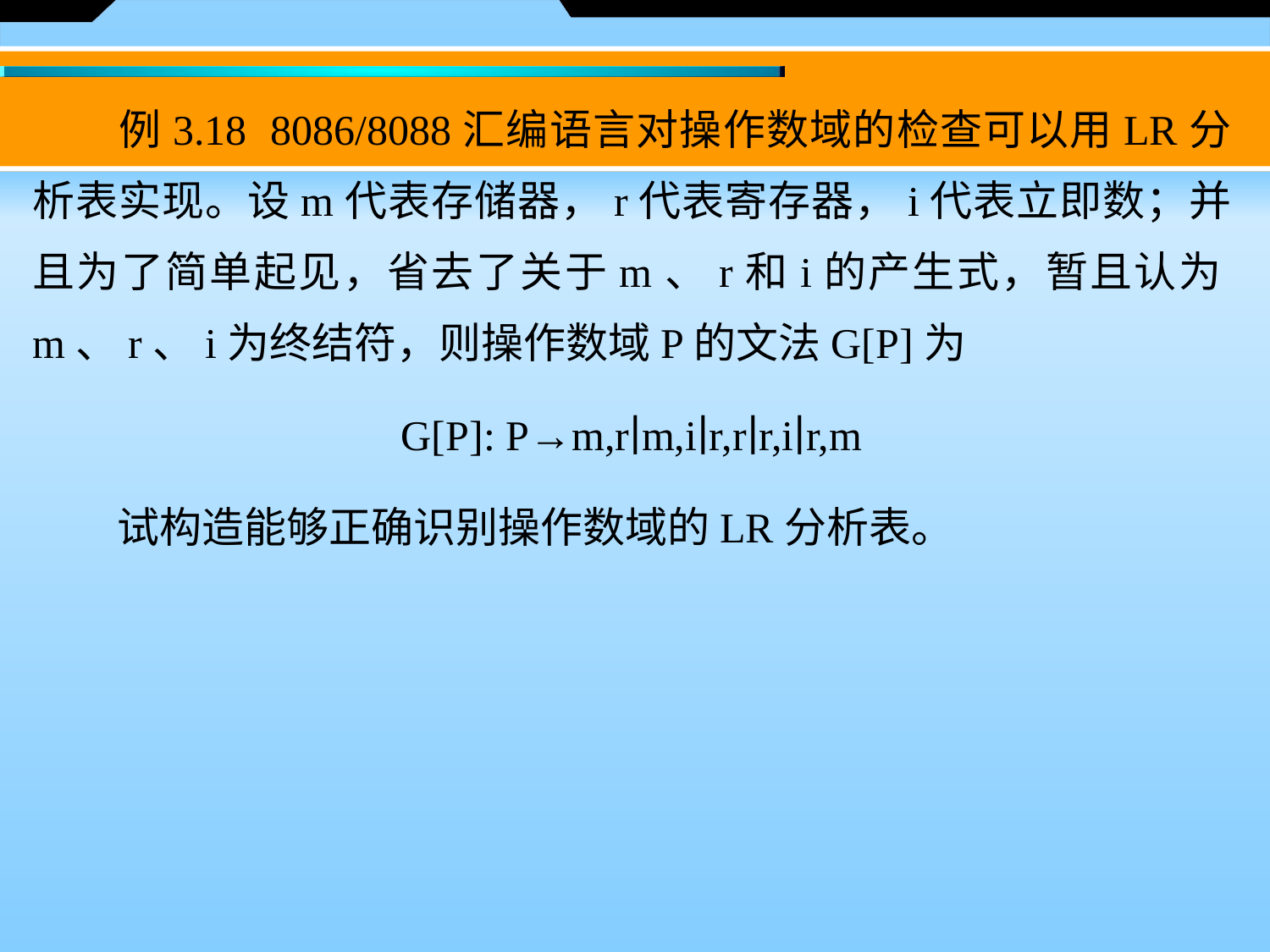

例3.18  8086/8088汇编语言对操作数域的检查可以用LR分析表实现。设m代表存储器，r代表寄存器，i代表立即数；并且为了简单起见，省去了关于m、r和i的产生式，暂且认为m、r、i为终结符，则操作数域P的文法G[P]为
G[P]: P→m,r∣m,i∣r,r∣r,i∣r,m
　　试构造能够正确识别操作数域的LR分析表。